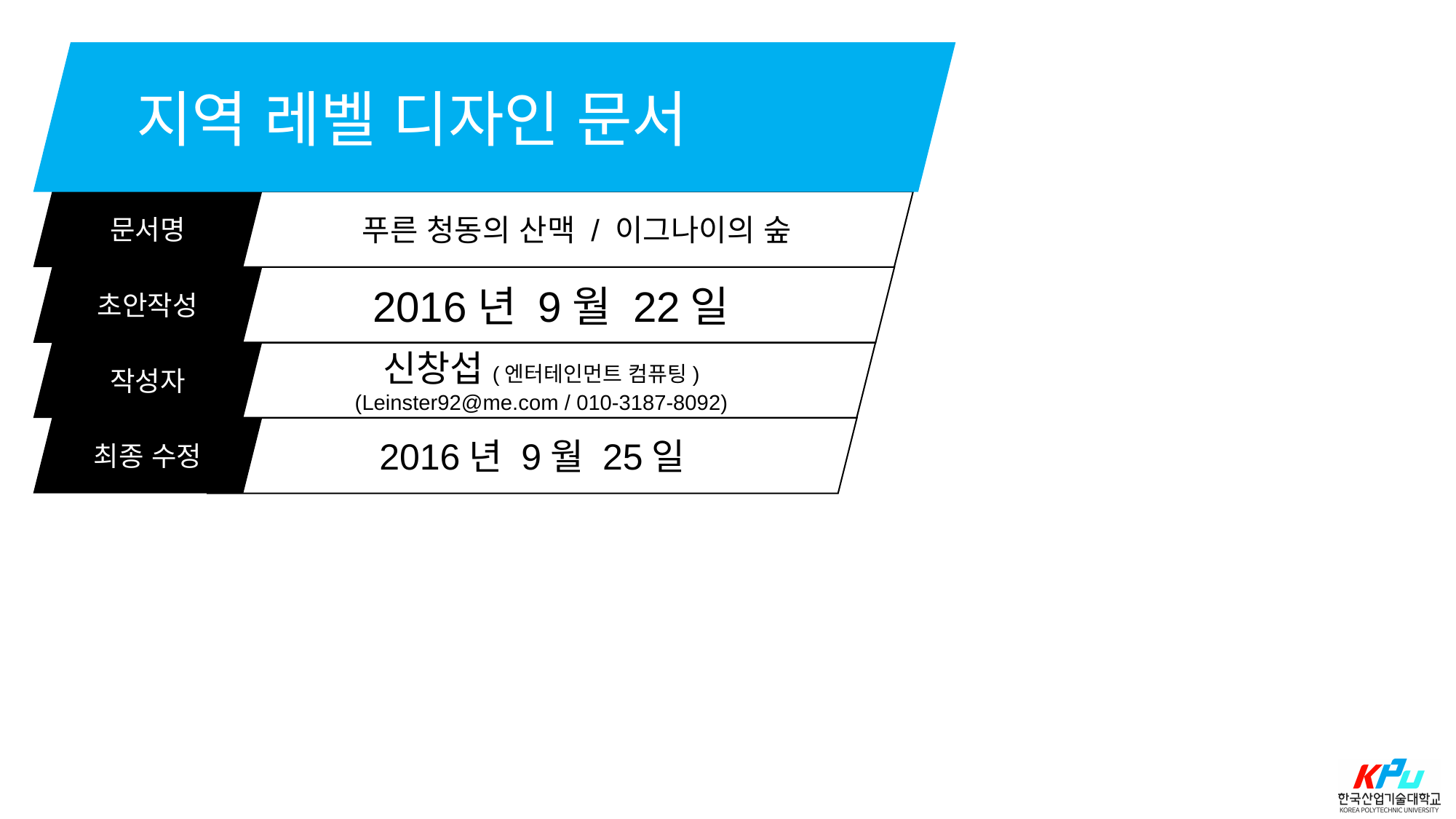

지역 레벨 디자인 문서
문서명
푸른 청동의 산맥 / 이그나이의 숲
초안작성
2016년 9월 22일
작성자
신창섭(엔터테인먼트 컴퓨팅)
(Leinster92@me.com / 010-3187-8092)
최종 수정
2016년 9월 25일